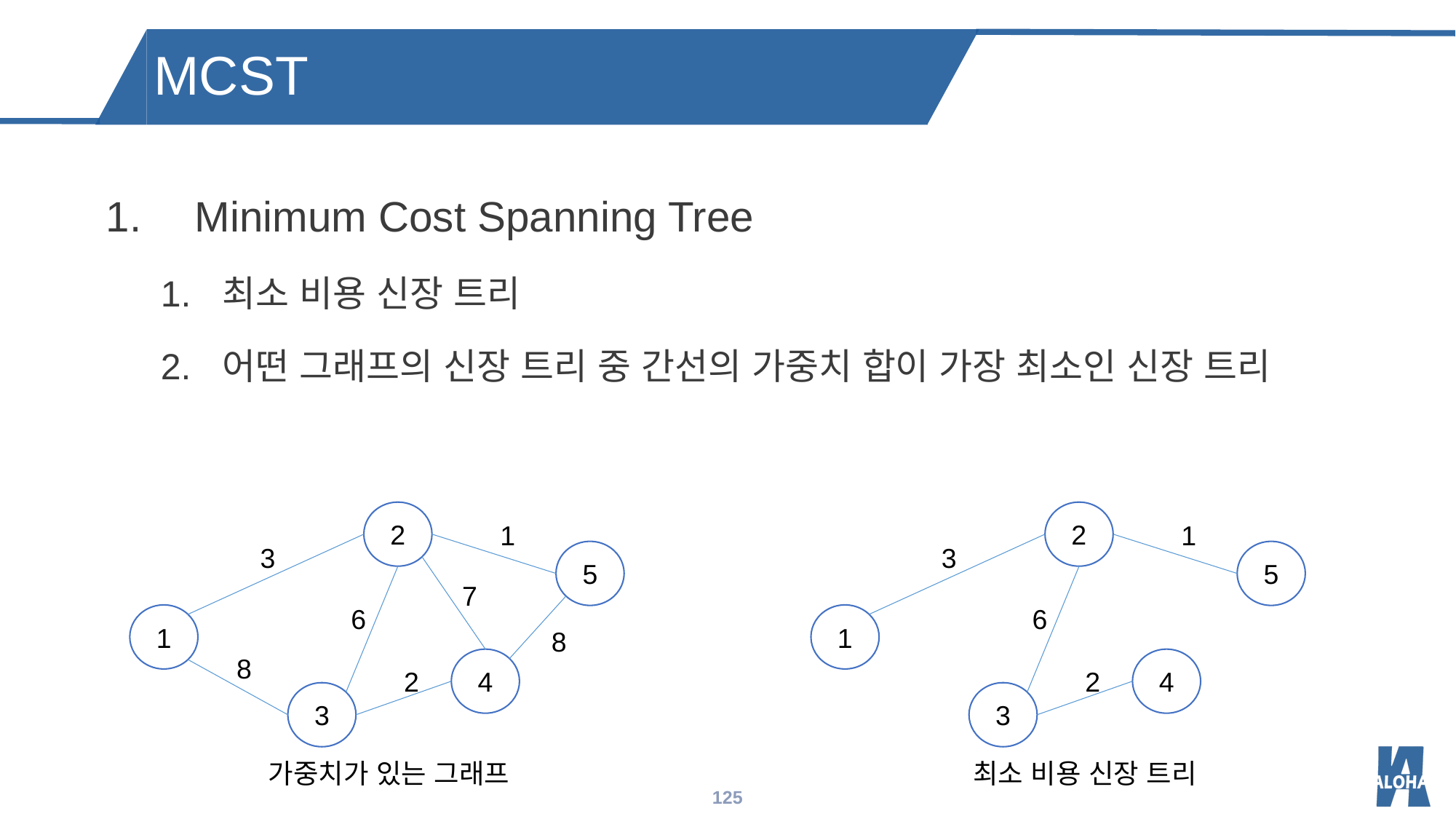

MCST
Minimum Cost Spanning Tree
최소 비용 신장 트리
어떤 그래프의 신장 트리 중 간선의 가중치 합이 가장 최소인 신장 트리
2
1
3
5
7
6
1
8
8
4
2
3
2
1
3
5
6
1
4
2
3
가중치가 있는 그래프
최소 비용 신장 트리
125